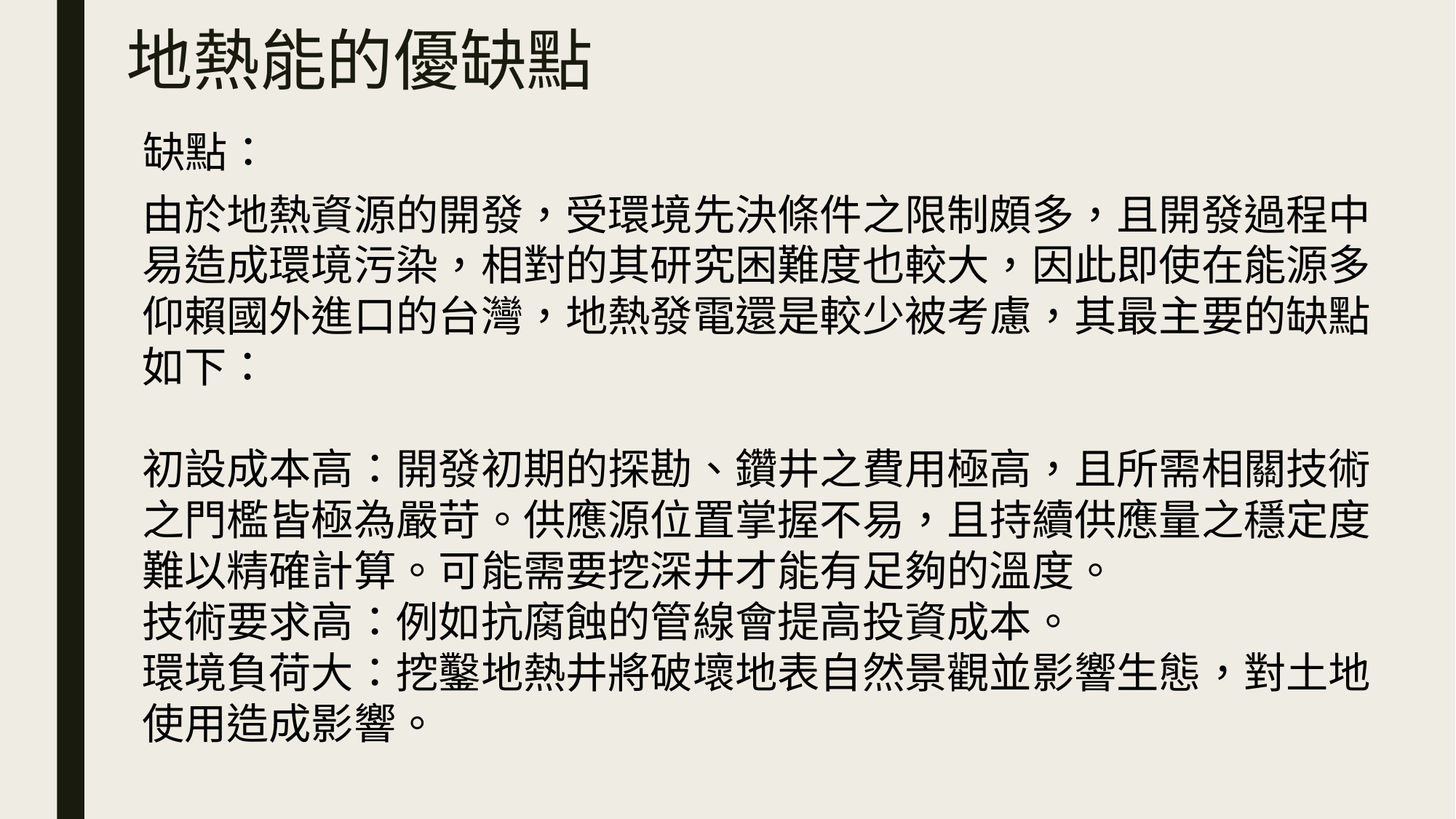

# 地熱能的優缺點
缺點：
由於地熱資源的開發，受環境先決條件之限制頗多，且開發過程中易造成環境污染，相對的其研究困難度也較大，因此即使在能源多仰賴國外進口的台灣，地熱發電還是較少被考慮，其最主要的缺點如下：

初設成本高：開發初期的探勘、鑽井之費用極高，且所需相關技術之門檻皆極為嚴苛。供應源位置掌握不易，且持續供應量之穩定度難以精確計算。可能需要挖深井才能有足夠的溫度。
技術要求高：例如抗腐蝕的管線會提高投資成本。
環境負荷大：挖鑿地熱井將破壞地表自然景觀並影響生態，對土地使用造成影響。